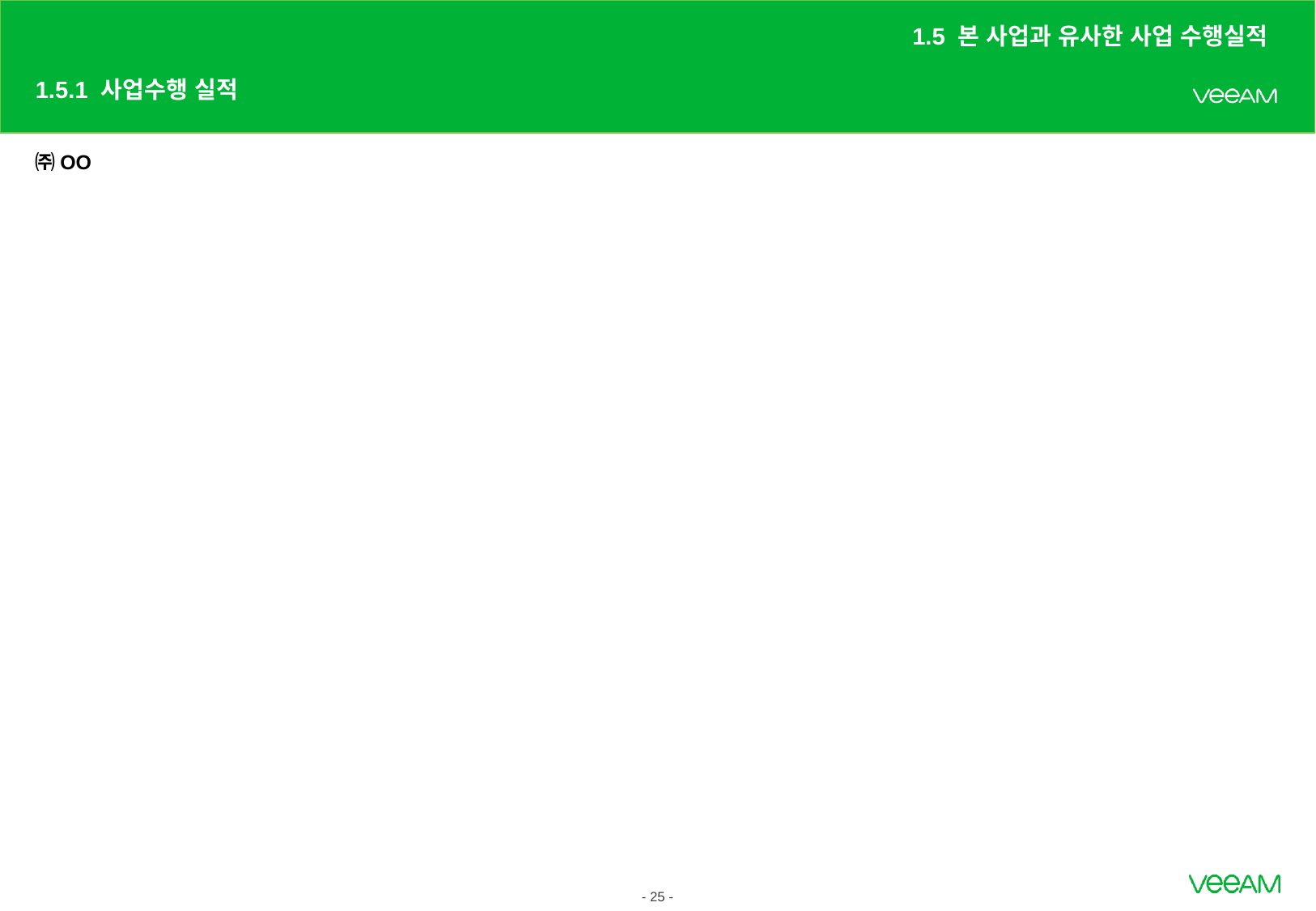

1.5 본 사업과 유사한 사업 수행실적
# 1.5.1 사업수행 실적
㈜OO